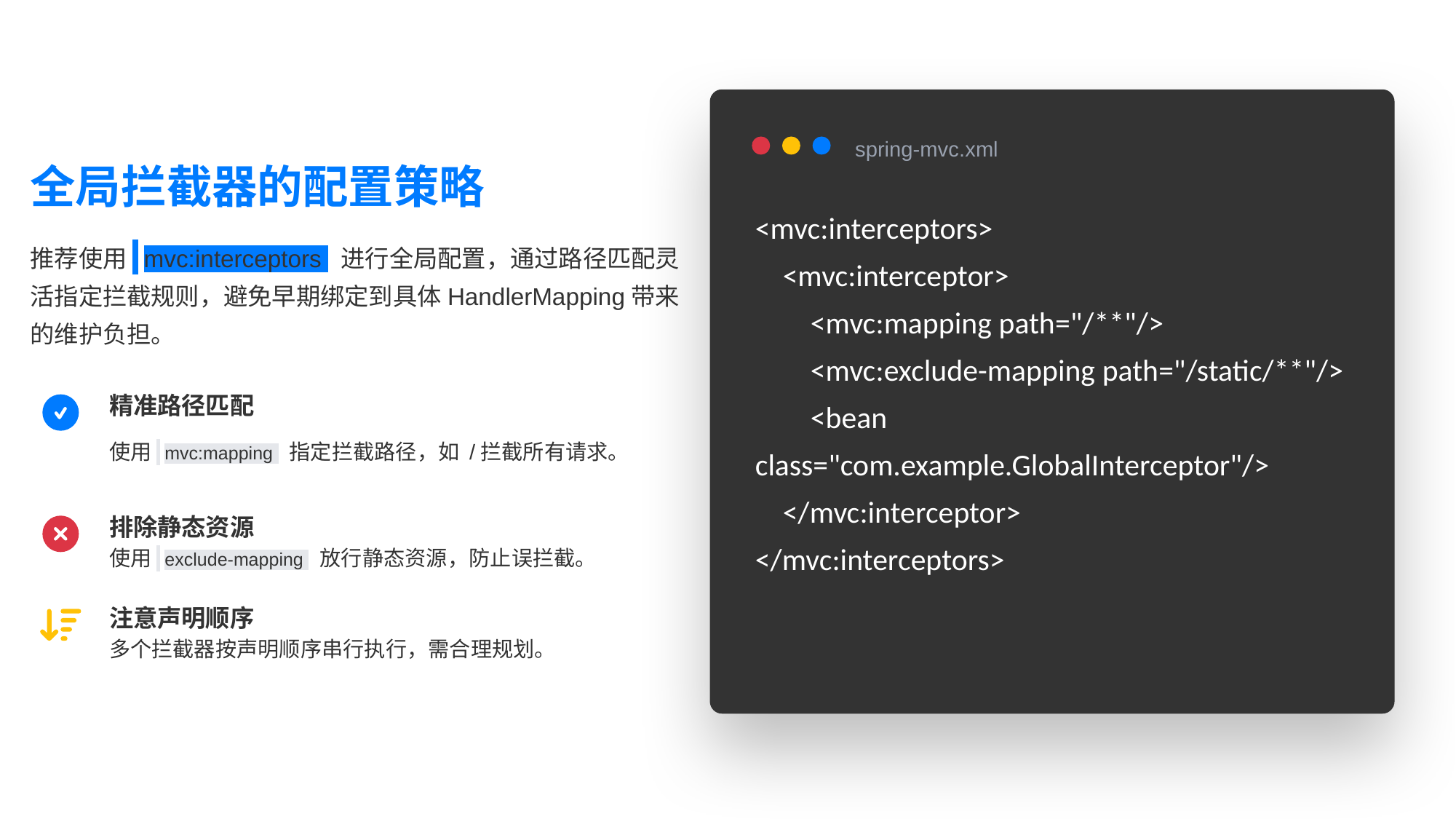

spring-mvc.xml

全局拦截器的配置策略
<mvc:interceptors>
    <mvc:interceptor>
        <mvc:mapping path="/**"/>
        <mvc:exclude-mapping path="/static/**"/>
        <bean class="com.example.GlobalInterceptor"/>
    </mvc:interceptor>
</mvc:interceptors>
推荐使用  mvc:interceptors  进行全局配置，通过路径匹配灵活指定拦截规则，避免早期绑定到具体HandlerMapping带来的维护负担。
精准路径匹配

使用  mvc:mapping  指定拦截路径，如 /拦截所有请求。
排除静态资源

使用  exclude-mapping  放行静态资源，防止误拦截。
注意声明顺序

多个拦截器按声明顺序串行执行，需合理规划。